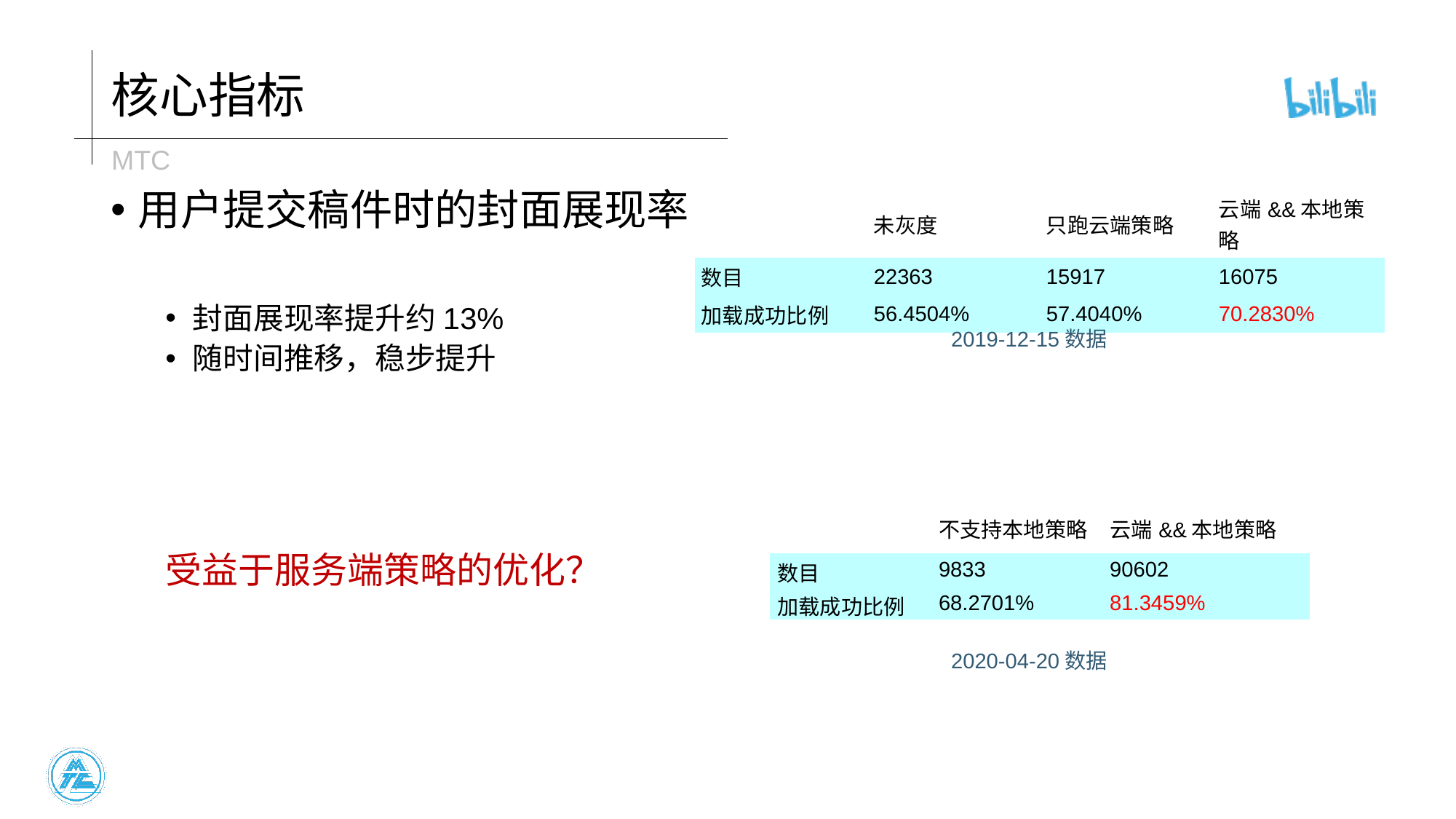

# 核心指标
用户提交稿件时的封面展现率

封面展现率提升约13%
随时间推移，稳步提升

受益于服务端策略的优化？
|  | 未灰度 | 只跑云端策略 | 云端&&本地策略 |
| --- | --- | --- | --- |
| 数目 | 22363 | 15917 | 16075 |
| 加载成功比例 | 56.4504% | 57.4040% | 70.2830% |

2019-12-15数据
|  | 不支持本地策略 | 云端&&本地策略 |
| --- | --- | --- |
| 数目 | 9833 | 90602 |
| 加载成功比例 | 68.2701% | 81.3459% |
2020-04-20数据